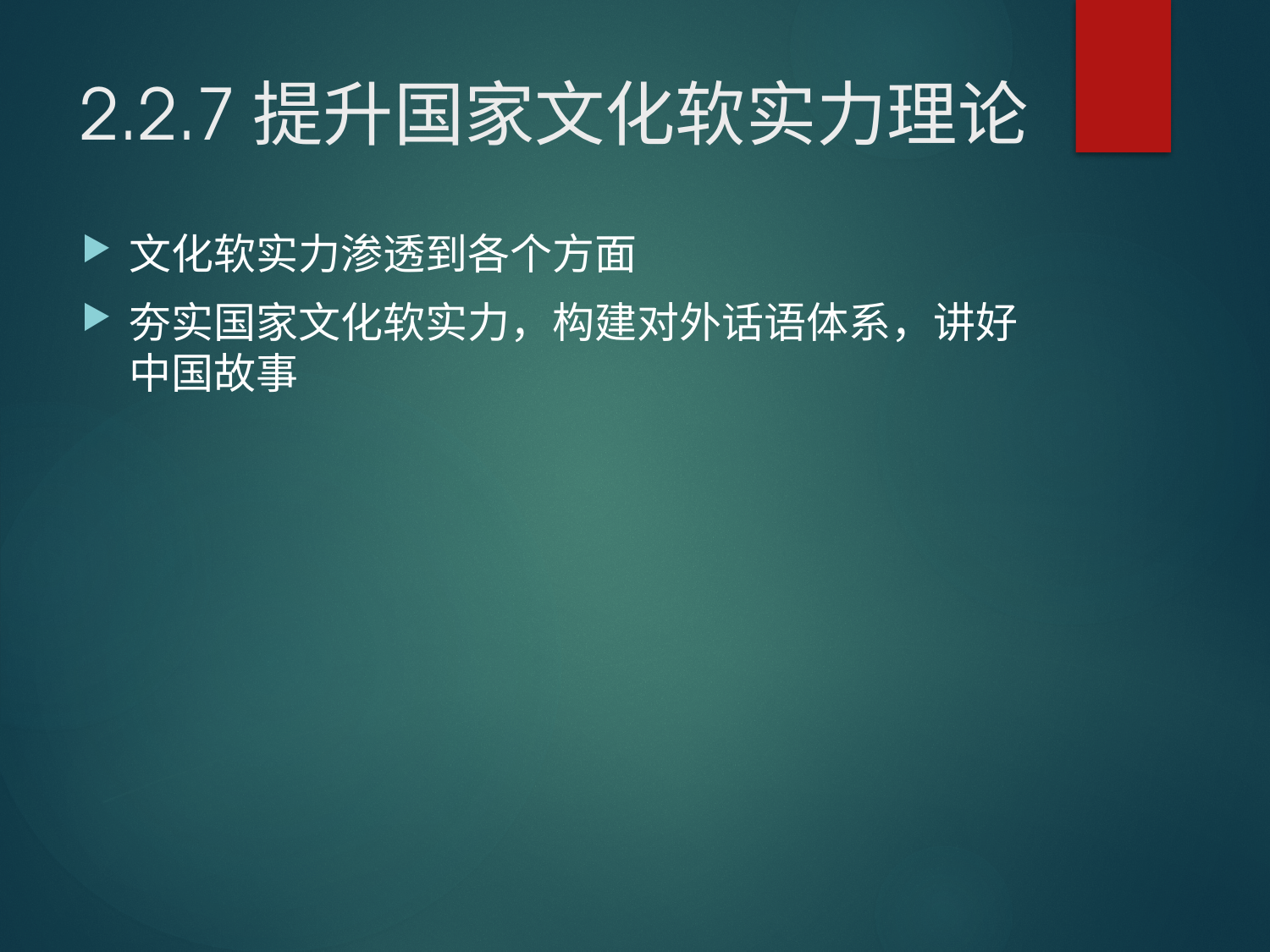

# 2.2.7提升国家文化软实力理论
文化软实力渗透到各个方面
夯实国家文化软实力，构建对外话语体系，讲好中国故事